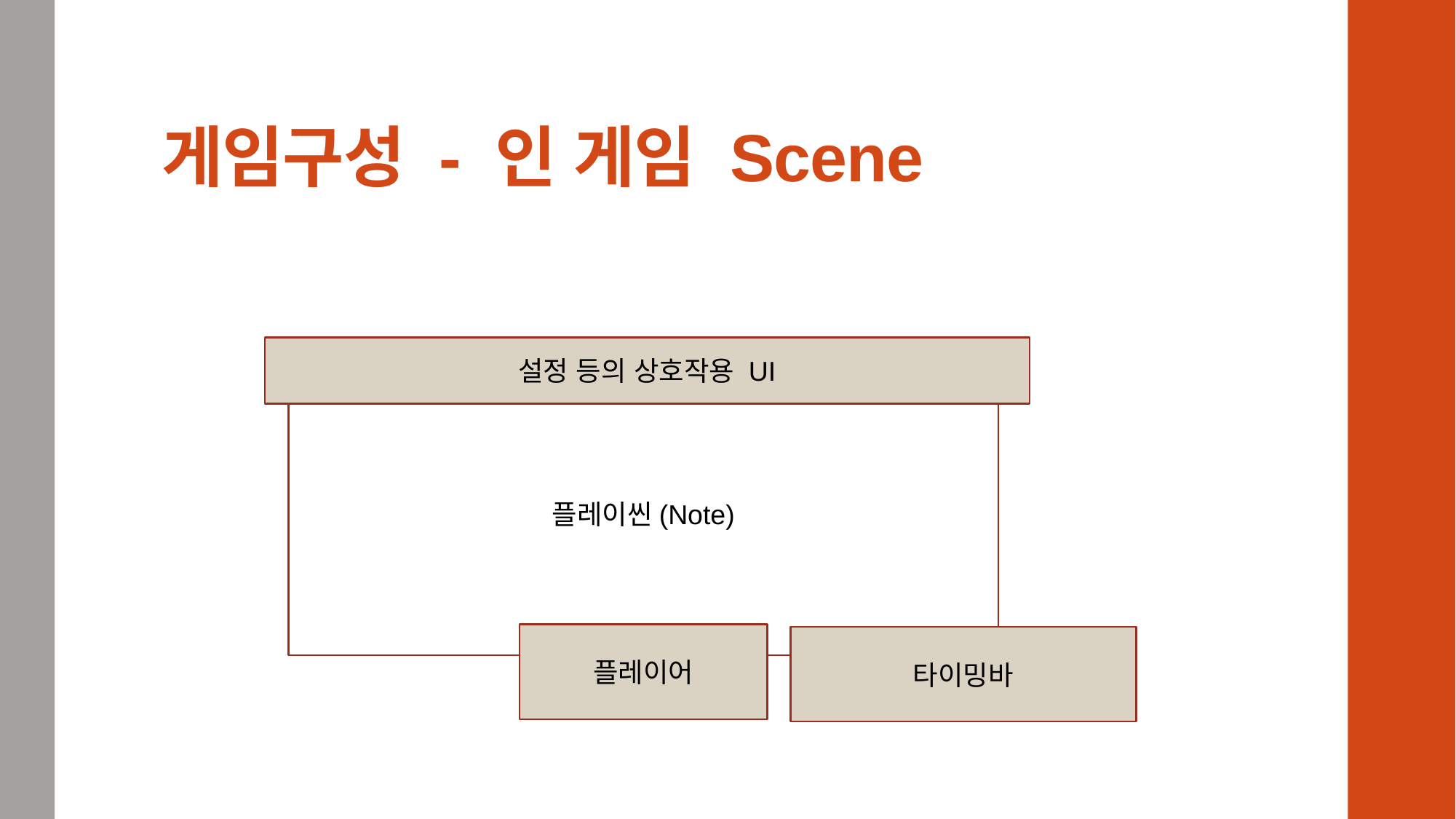

# 게임구성 - 인 게임 Scene
설정 등의 상호작용 UI
플레이씬(Note)
플레이어
타이밍바